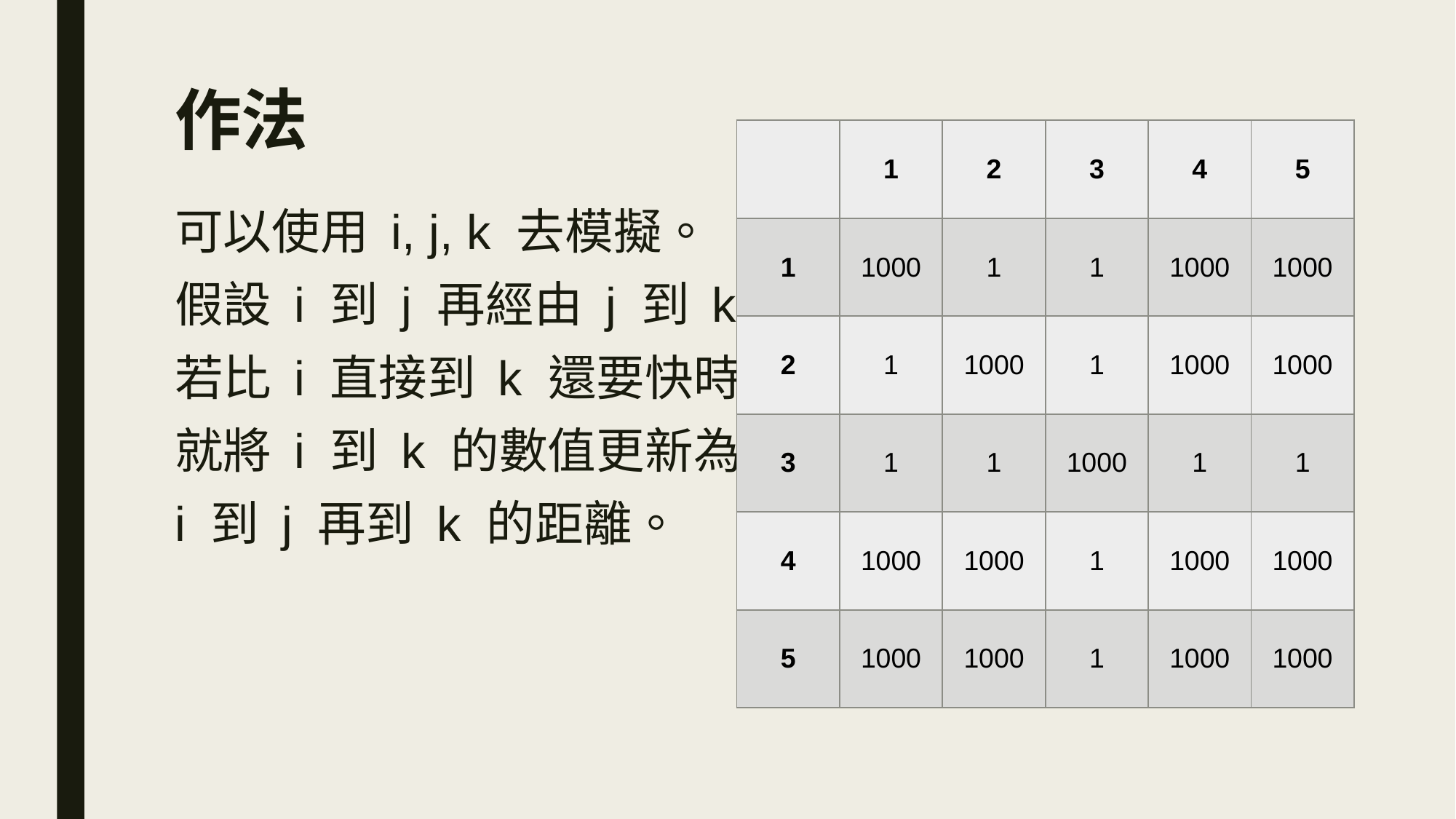

# 作法
|  | 1 | 2 | 3 | 4 | 5 |
| --- | --- | --- | --- | --- | --- |
| 1 | 1000 | 1 | 1 | 1000 | 1000 |
| 2 | 1 | 1000 | 1 | 1000 | 1000 |
| 3 | 1 | 1 | 1000 | 1 | 1 |
| 4 | 1000 | 1000 | 1 | 1000 | 1000 |
| 5 | 1000 | 1000 | 1 | 1000 | 1000 |
可以使用 i, j, k 去模擬。
假設 i 到 j 再經由 j 到 k 時
若比 i 直接到 k 還要快時，
就將 i 到 k 的數值更新為
i 到 j 再到 k 的距離。